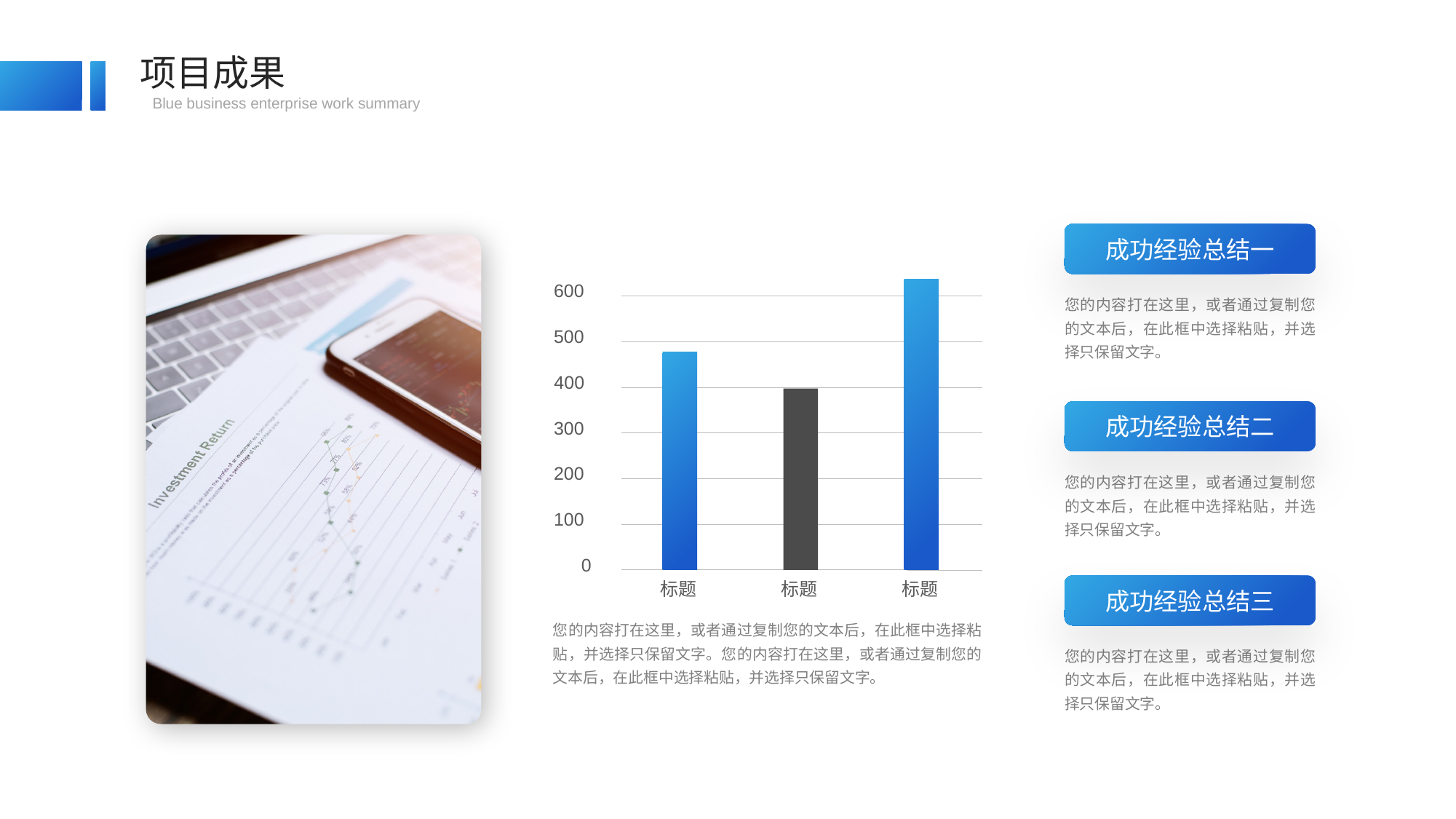

项目成果
Blue business enterprise work summary
成功经验总结一

600

您的内容打在这里，或者通过复制您的文本后，在此框中选择粘贴，并选择只保留文字。

500

400

成功经验总结二
300

200
您的内容打在这里，或者通过复制您的文本后，在此框中选择粘贴，并选择只保留文字。

100

0

成功经验总结三
标题
标题
标题
您的内容打在这里，或者通过复制您的文本后，在此框中选择粘贴，并选择只保留文字。您的内容打在这里，或者通过复制您的文本后，在此框中选择粘贴，并选择只保留文字。
您的内容打在这里，或者通过复制您的文本后，在此框中选择粘贴，并选择只保留文字。